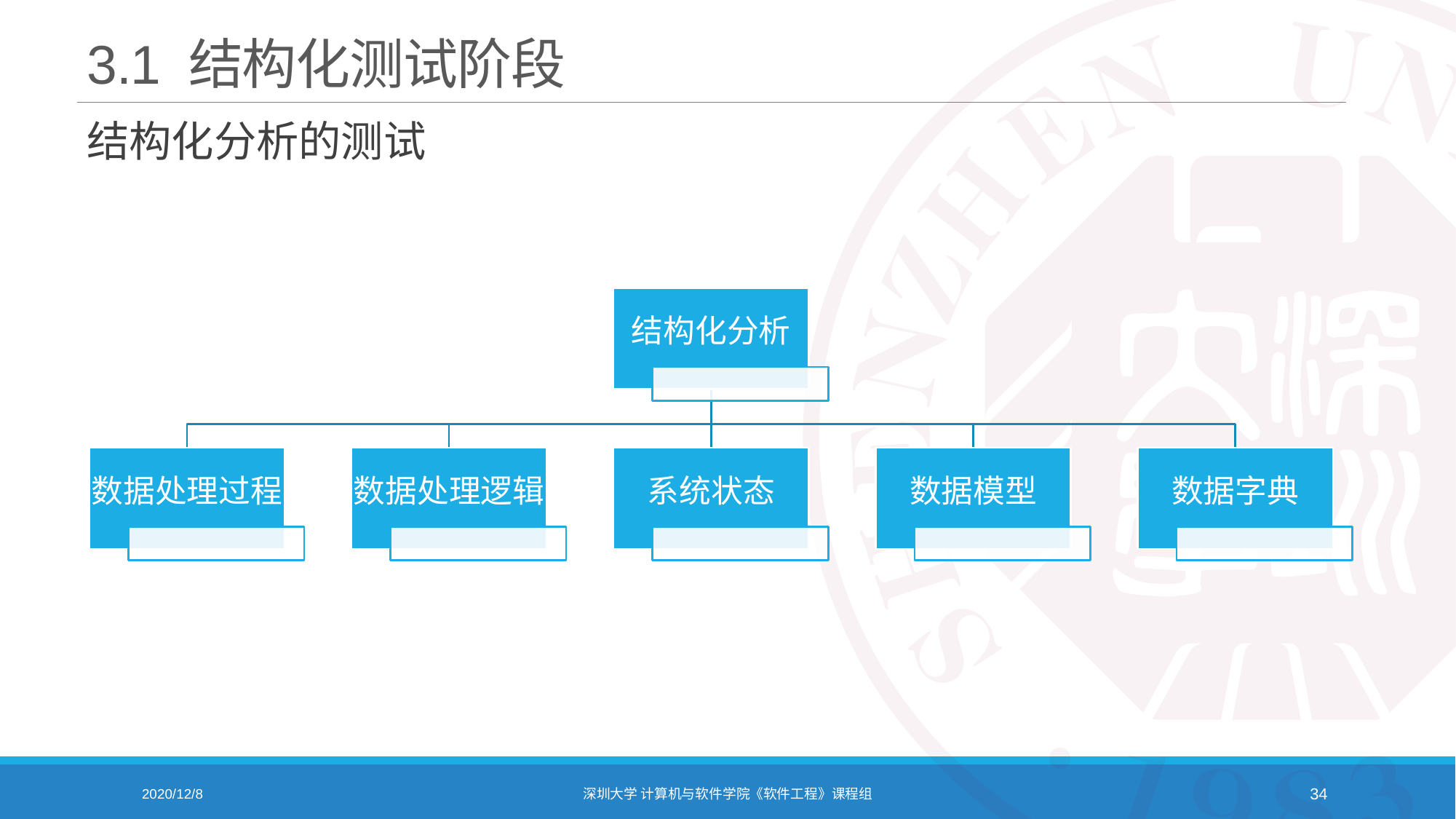

# 3.1 结构化测试阶段
结构化分析

数据处理过程

数据处理逻辑

系统状态

数据模型

数据字典

结构化分析的测试
2020/12/8
深圳大学 计算机与软件学院《软件工程》课程组
34